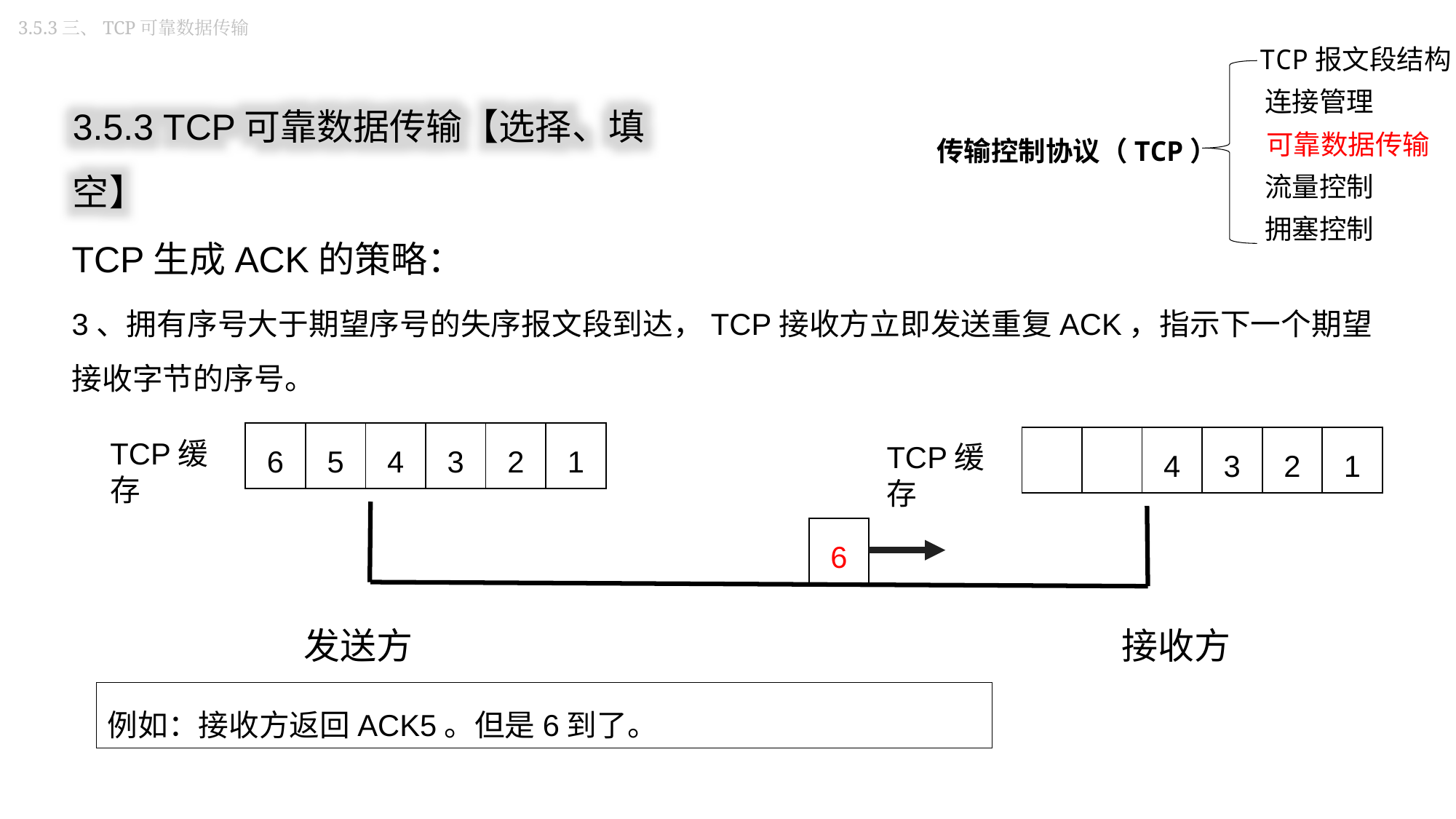

3.5.3三、TCP可靠数据传输
TCP报文段结构

连接管理
传输控制协议（TCP）
可靠数据传输
流量控制
拥塞控制
3.5.3 TCP可靠数据传输【选择、填空】
TCP生成ACK的策略：
3、拥有序号大于期望序号的失序报文段到达，TCP接收方立即发送重复ACK，指示下一个期望接收字节的序号。
| 6 | 5 | 4 | 3 | 2 | 1 |
| --- | --- | --- | --- | --- | --- |
|  |  | 4 | 3 | 2 | 1 |
| --- | --- | --- | --- | --- | --- |
TCP缓存
TCP缓存
| 6 |
| --- |
发送方
接收方
例如：接收方返回ACK5。但是6到了。